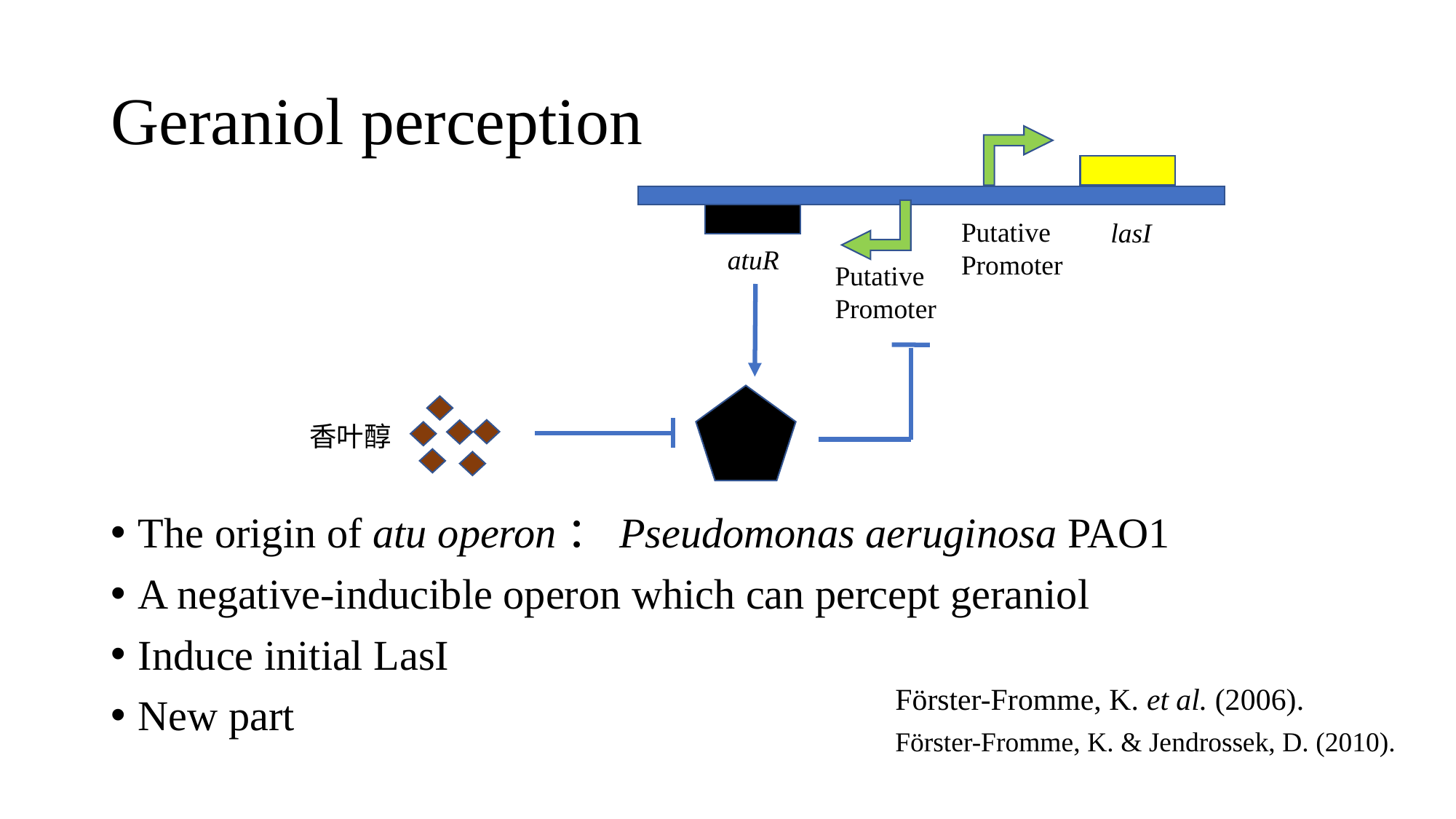

# Geraniol perception

Putative Promoter
lasI
atuR
Putative
Promoter

香叶醇
The origin of atu operon：Pseudomonas aeruginosa PAO1
A negative-inducible operon which can percept geraniol
Induce initial LasI
New part
Förster-Fromme, K. et al. (2006).
Förster-Fromme, K. & Jendrossek, D. (2010).